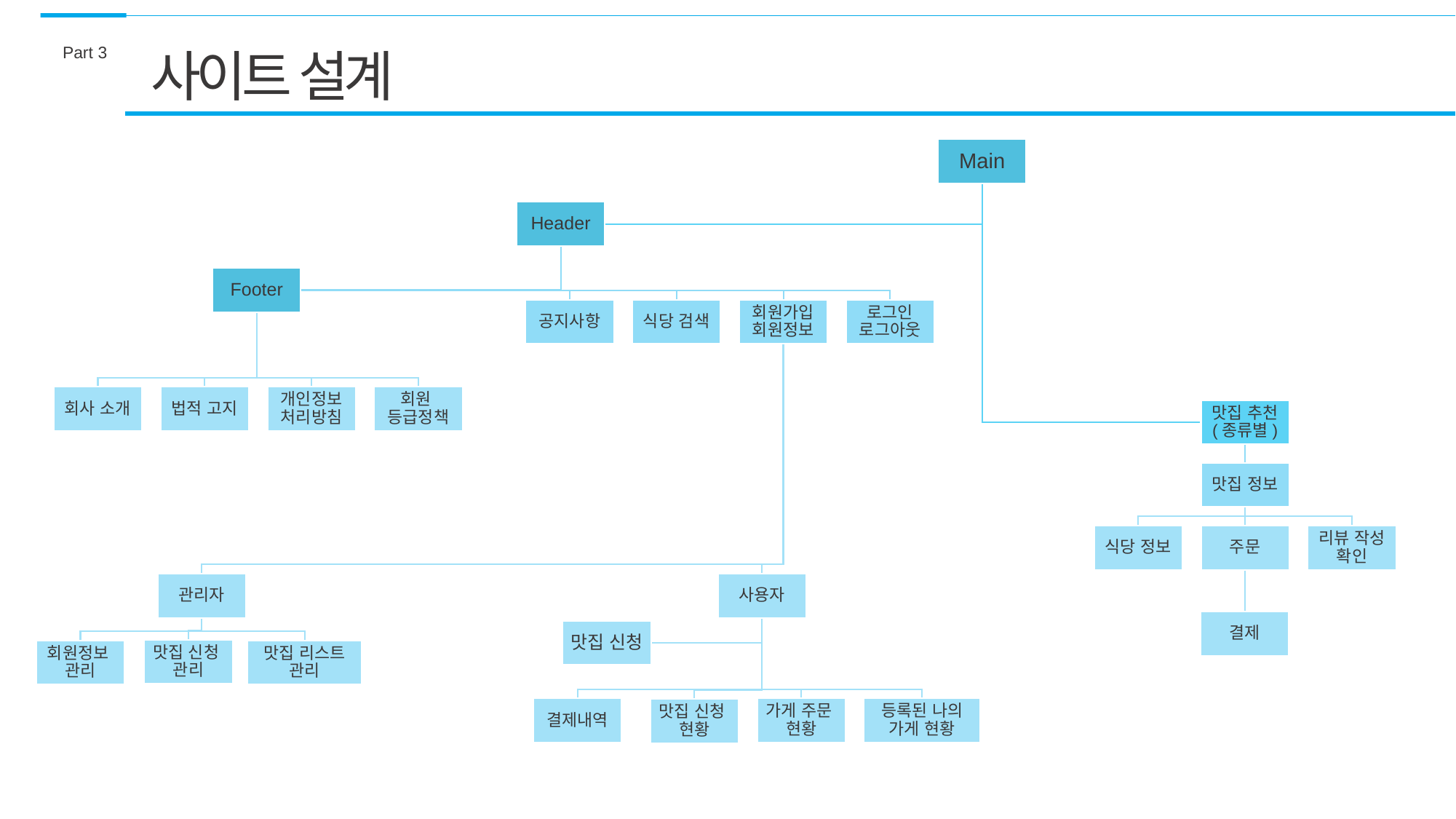

Part 3
사이트 설계
Main
맛집 추천
(종류별)
맛집 정보
식당 정보
주문
결제
리뷰 작성
확인
Header
공지사항
식당 검색
회원가입
회원정보
관리자
회원정보
관리
맛집 신청
관리
맛집 리스트
관리
사용자
결제내역
맛집 신청
현황
가게 주문
현황
등록된 나의
가게 현황
맛집 신청
로그인
로그아웃
Footer
회사 소개
법적 고지
개인정보
처리방침
회원
등급정책